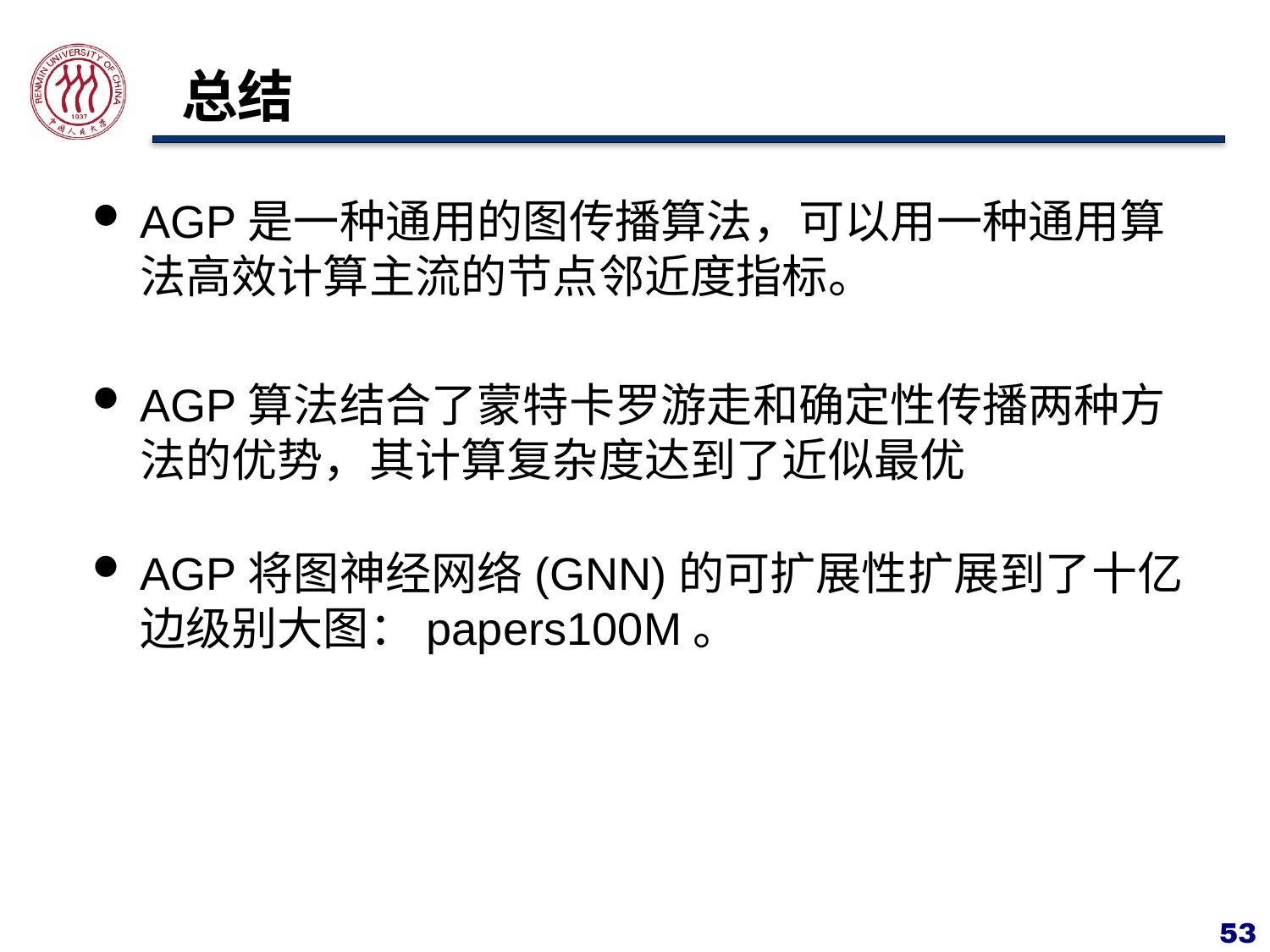

# 总结
AGP是一种通用的图传播算法，可以用一种通用算法高效计算主流的节点邻近度指标。

AGP算法结合了蒙特卡罗游走和确定性传播两种方法的优势，其计算复杂度达到了近似最优

AGP将图神经网络(GNN)的可扩展性扩展到了十亿边级别大图：papers100M。